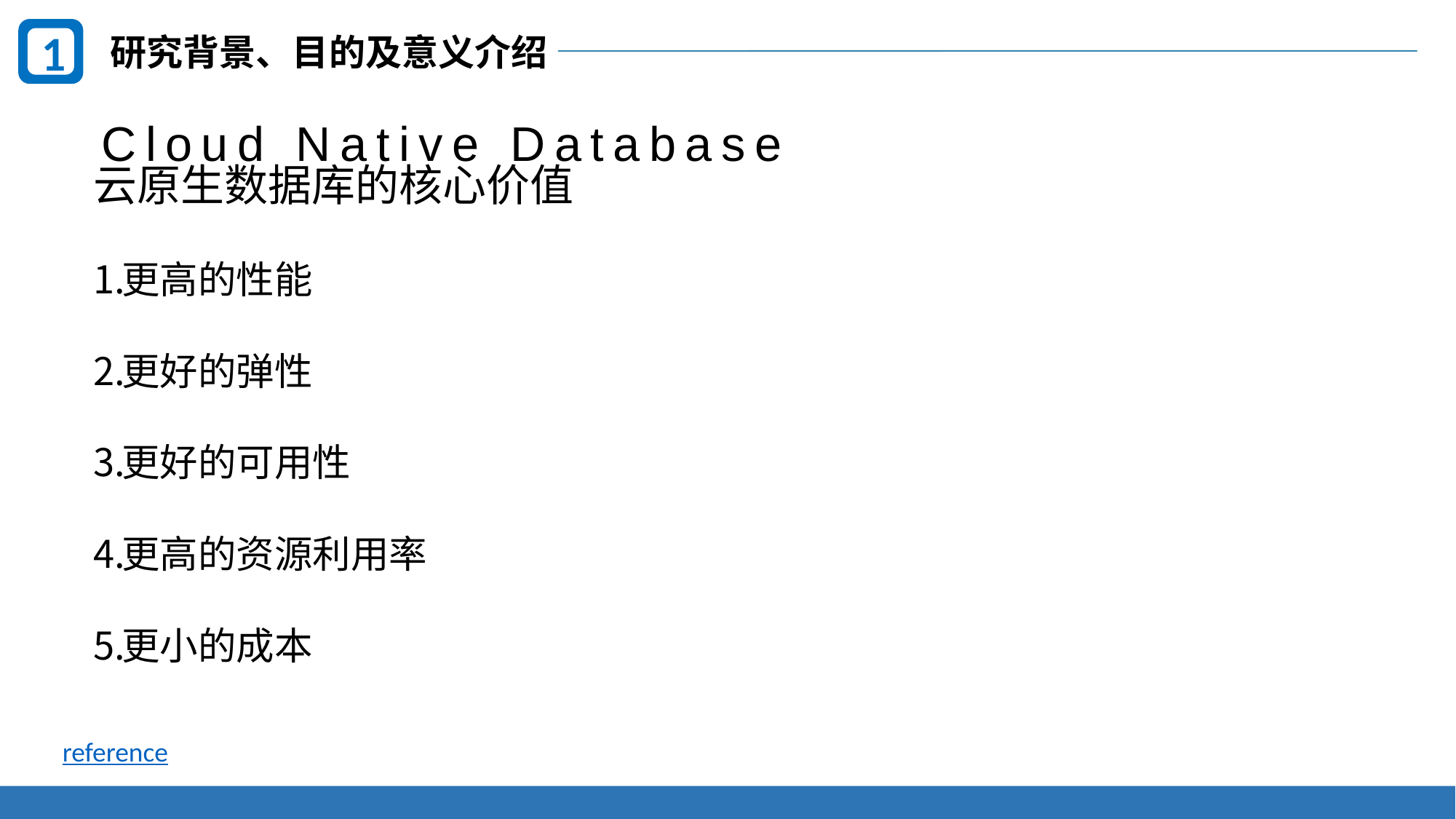

1
研究背景、目的及意义介绍
Cloud Native Database
云原生数据库的核心价值

更高的性能

更好的弹性

更好的可用性

更高的资源利用率

更小的成本
reference